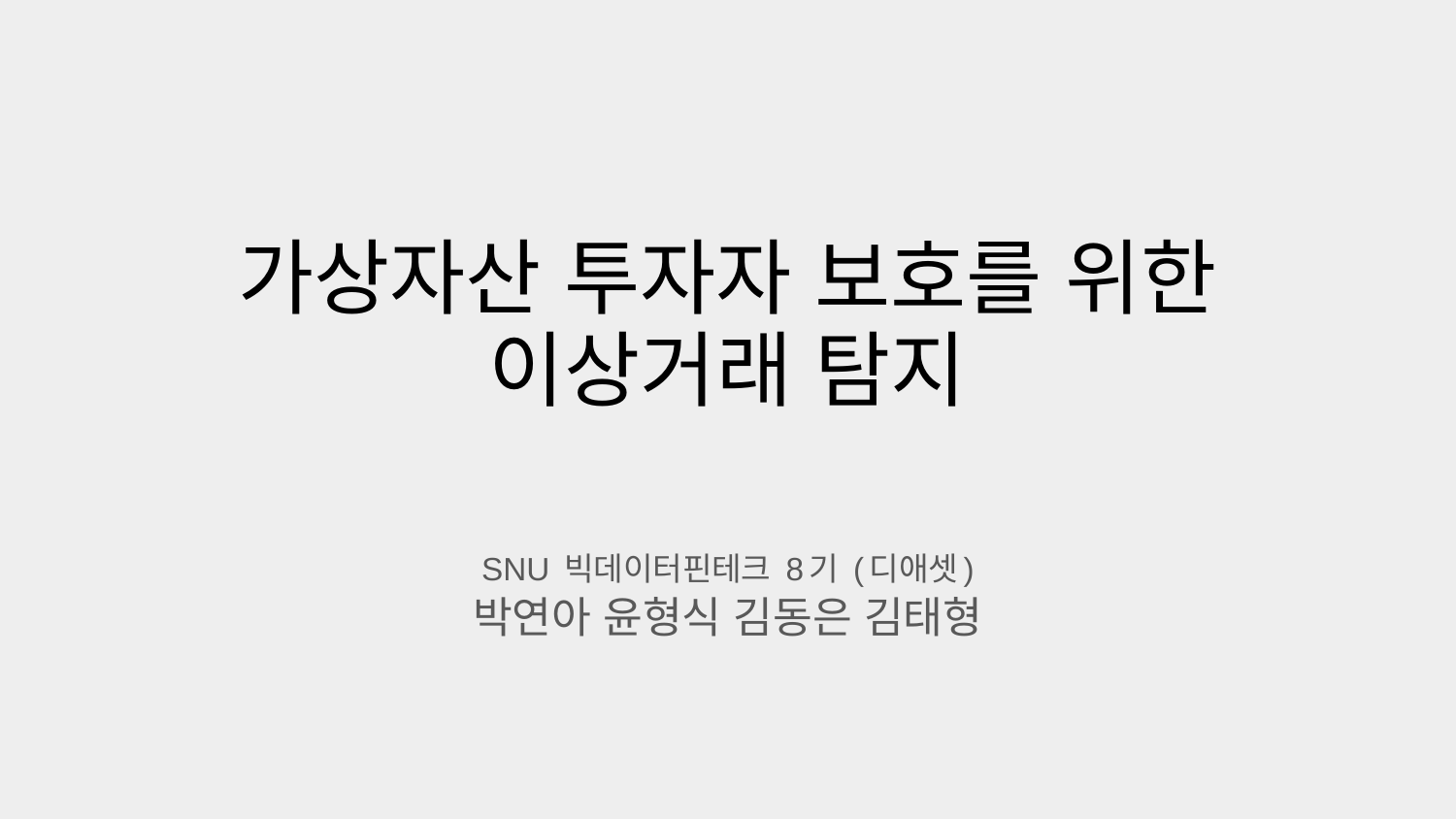

# 가상자산 투자자 보호를 위한
이상거래 탐지
SNU 빅데이터핀테크 8기 (디애셋)
박연아 윤형식 김동은 김태형